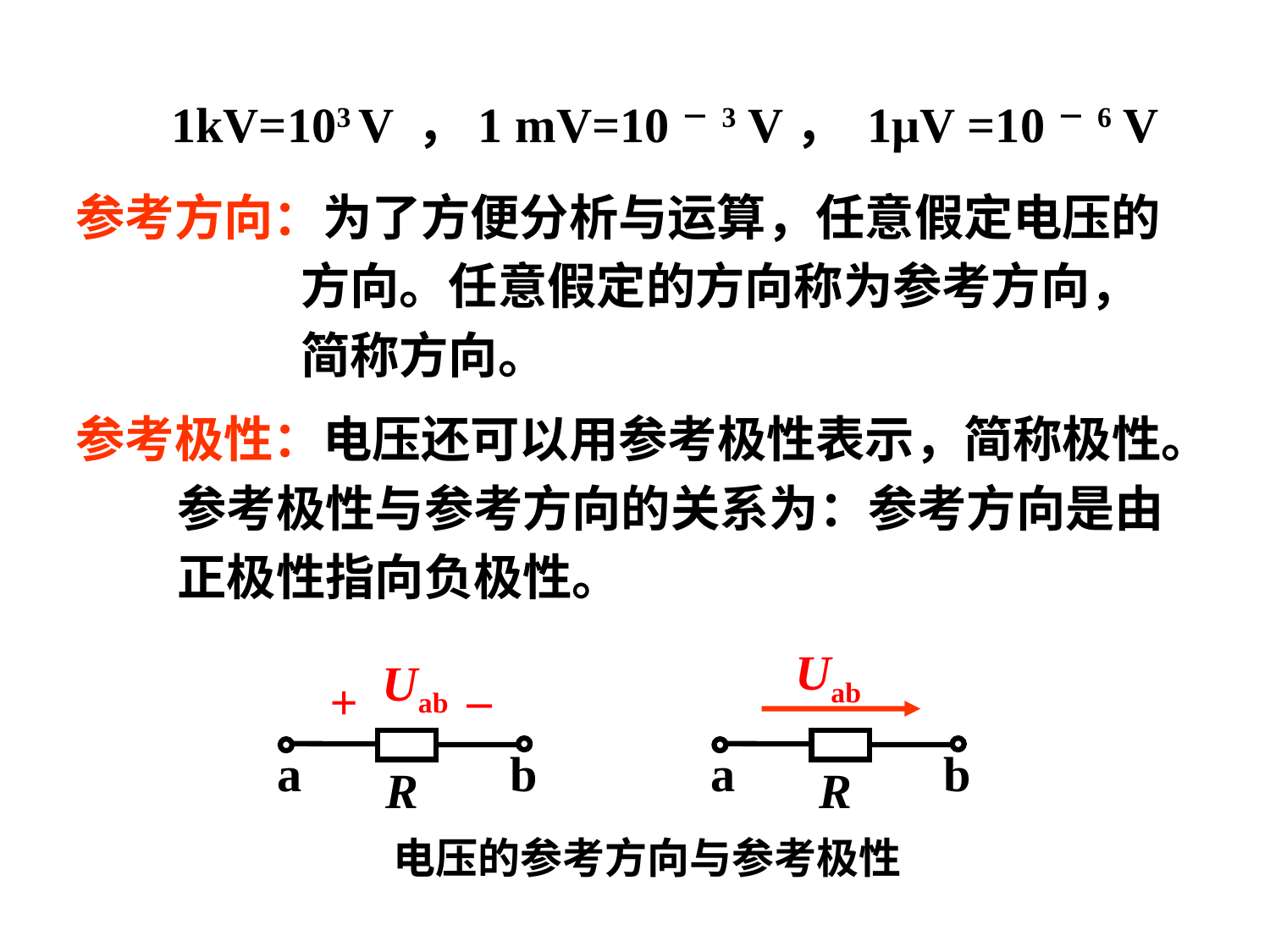

1kV=103 V ，1 mV=10－3 V， 1μV =10－6 V
参考方向：为了方便分析与运算，任意假定电压的
                   方向。任意假定的方向称为参考方向，
                   简称方向。
参考极性：电压还可以用参考极性表示，简称极性。
        参考极性与参考方向的关系为：参考方向是由
        正极性指向负极性。
Uab

a
b

R
Uab
–
+

a
b

R
电压的参考方向与参考极性